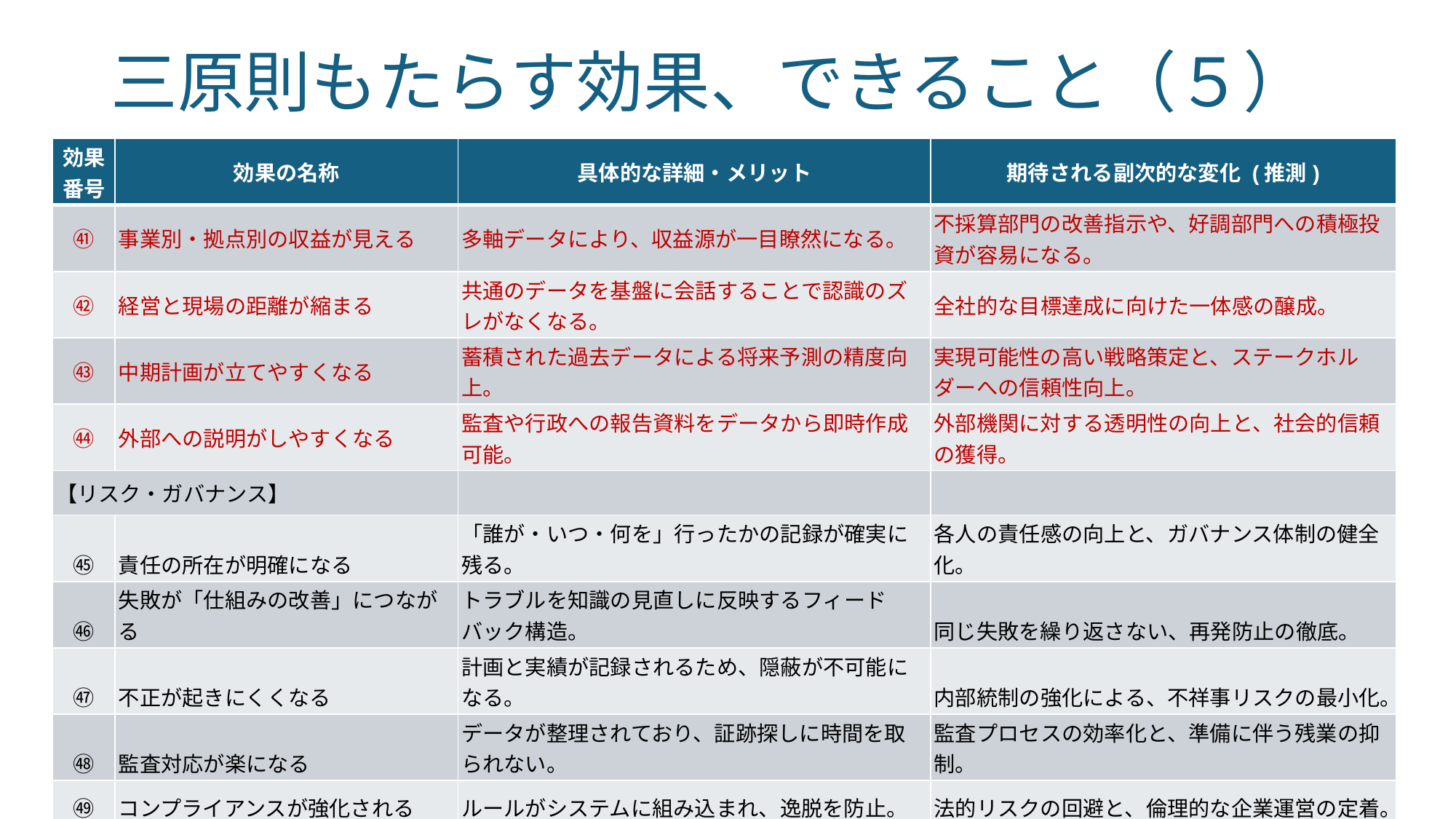

# 三原則もたらす効果、できること（５）
| 効果 番号 | 効果の名称 | 具体的な詳細・メリット | 期待される副次的な変化 (推測) |
| --- | --- | --- | --- |
| ㊶ | 事業別・拠点別の収益が見える | 多軸データにより、収益源が一目瞭然になる。 | 不採算部門の改善指示や、好調部門への積極投資が容易になる。 |
| ㊷ | 経営と現場の距離が縮まる | 共通のデータを基盤に会話することで認識のズレがなくなる。 | 全社的な目標達成に向けた一体感の醸成。 |
| ㊸ | 中期計画が立てやすくなる | 蓄積された過去データによる将来予測の精度向上。 | 実現可能性の高い戦略策定と、ステークホルダーへの信頼性向上。 |
| ㊹ | 外部への説明がしやすくなる | 監査や行政への報告資料をデータから即時作成可能。 | 外部機関に対する透明性の向上と、社会的信頼の獲得。 |
| 【リスク・ガバナンス】 |  |  |  |
| ㊺ | 責任の所在が明確になる | 「誰が・いつ・何を」行ったかの記録が確実に残る。 | 各人の責任感の向上と、ガバナンス体制の健全化。 |
| ㊻ | 失敗が「仕組みの改善」につながる | トラブルを知識の見直しに反映するフィードバック構造。 | 同じ失敗を繰り返さない、再発防止の徹底。 |
| ㊼ | 不正が起きにくくなる | 計画と実績が記録されるため、隠蔽が不可能になる。 | 内部統制の強化による、不祥事リスクの最小化。 |
| ㊽ | 監査対応が楽になる | データが整理されており、証跡探しに時間を取られない。 | 監査プロセスの効率化と、準備に伴う残業の抑制。 |
| ㊾ | コンプライアンスが強化される | ルールがシステムに組み込まれ、逸脱を防止。 | 法的リスクの回避と、倫理的な企業運営の定着。 |
| ㊿ | 災害・緊急時にも業務が継続できる | 知識と計画が共有されており、代替対応が容易。 | BCP（事業継続計画）の実効性向上。 |
75